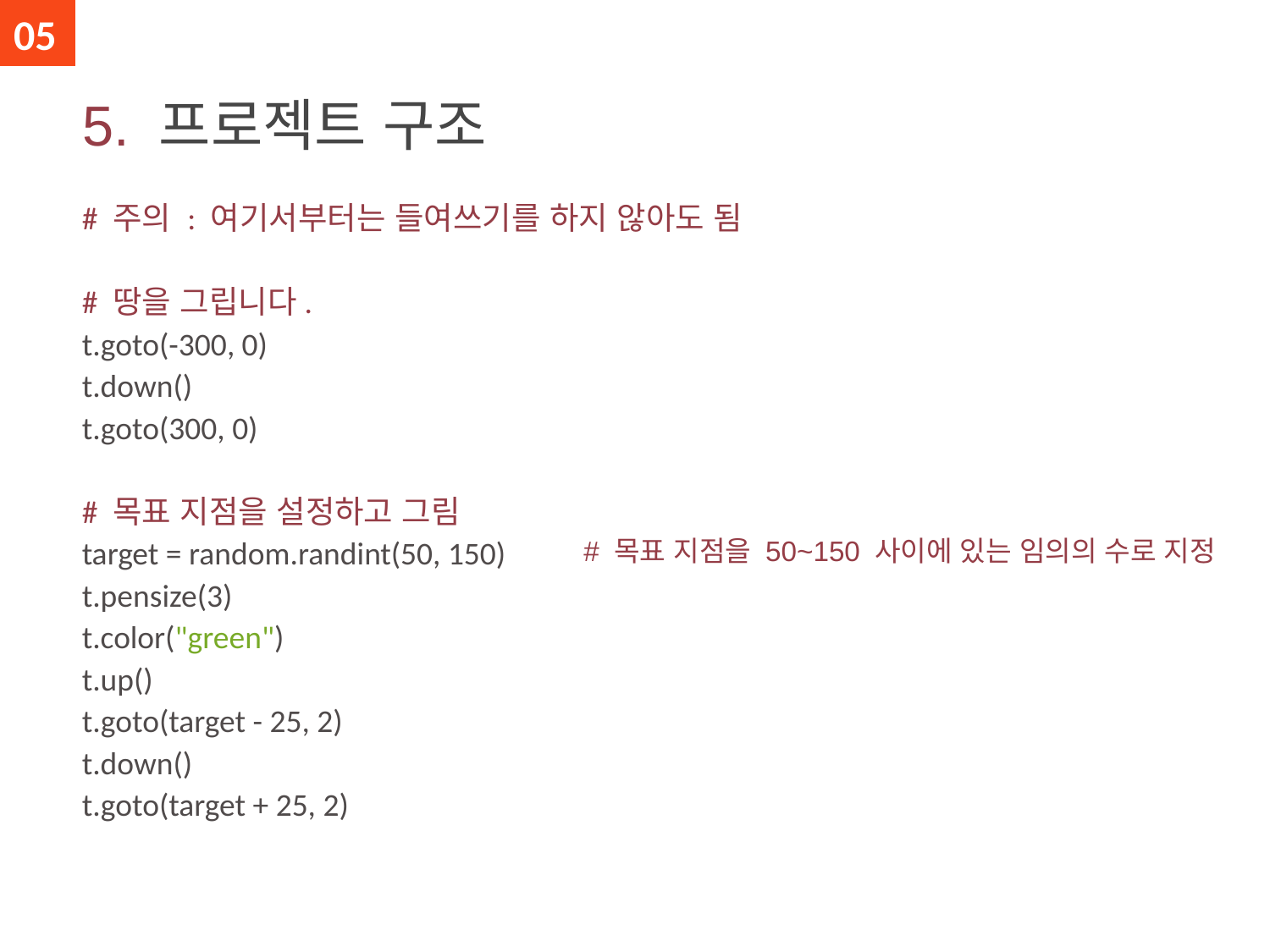

05
# 5. 프로젝트 구조
# 주의 : 여기서부터는 들여쓰기를 하지 않아도 됨 # 땅을 그립니다. t.goto(-300, 0) t.down() t.goto(300, 0) # 목표 지점을 설정하고 그림 target = random.randint(50, 150) t.pensize(3) t.color("green") t.up() t.goto(target - 25, 2) t.down() t.goto(target + 25, 2)
# 목표 지점을 50~150 사이에 있는 임의의 수로 지정